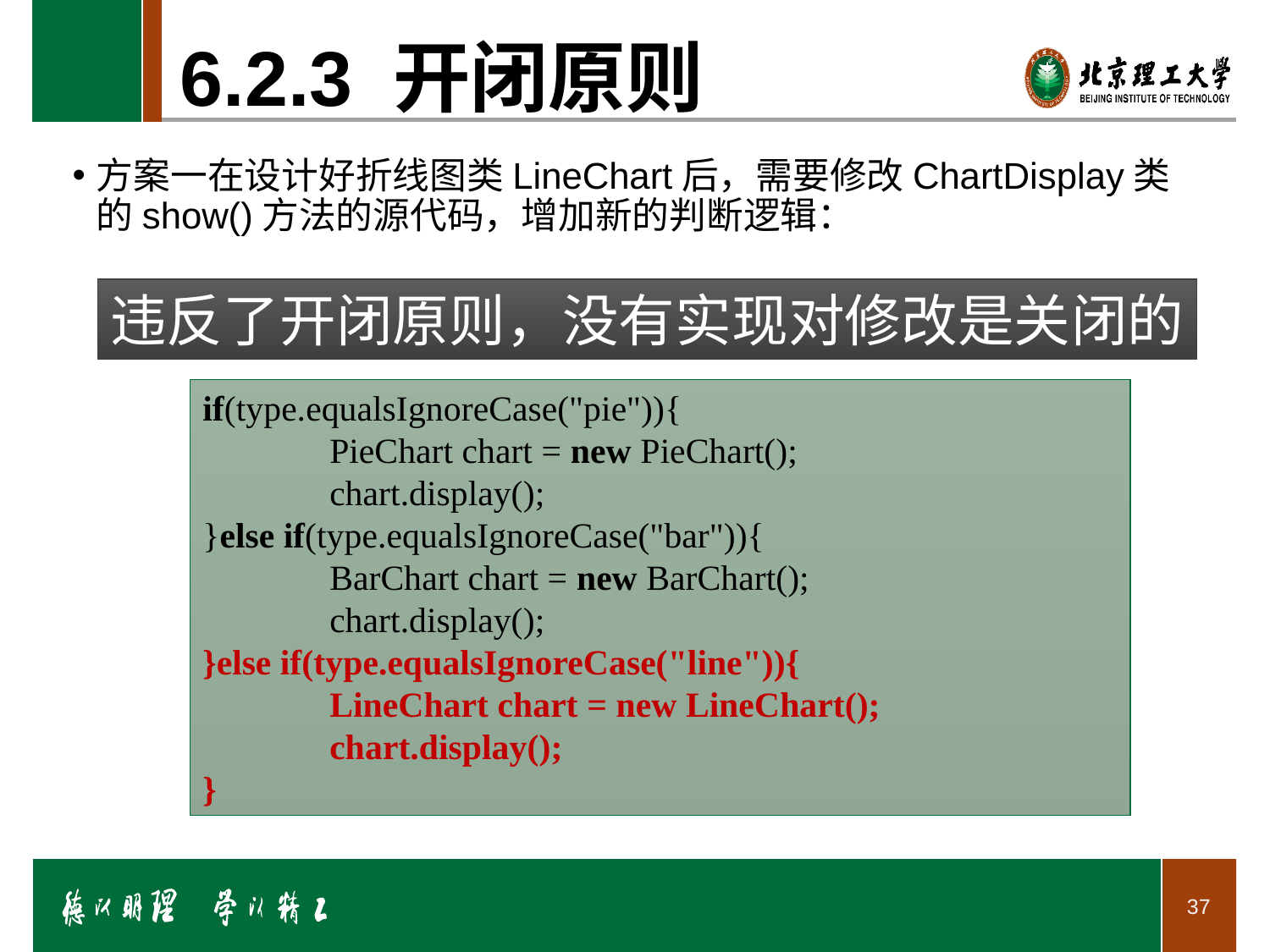

# 6.2.3 开闭原则
方案一在设计好折线图类LineChart后，需要修改ChartDisplay类的show()方法的源代码，增加新的判断逻辑：
违反了开闭原则，没有实现对修改是关闭的
if(type.equalsIgnoreCase("pie")){
	PieChart chart = new PieChart();
	chart.display();
}else if(type.equalsIgnoreCase("bar")){
	BarChart chart = new BarChart();
	chart.display();
}else if(type.equalsIgnoreCase("line")){
	LineChart chart = new LineChart();
	chart.display();
}